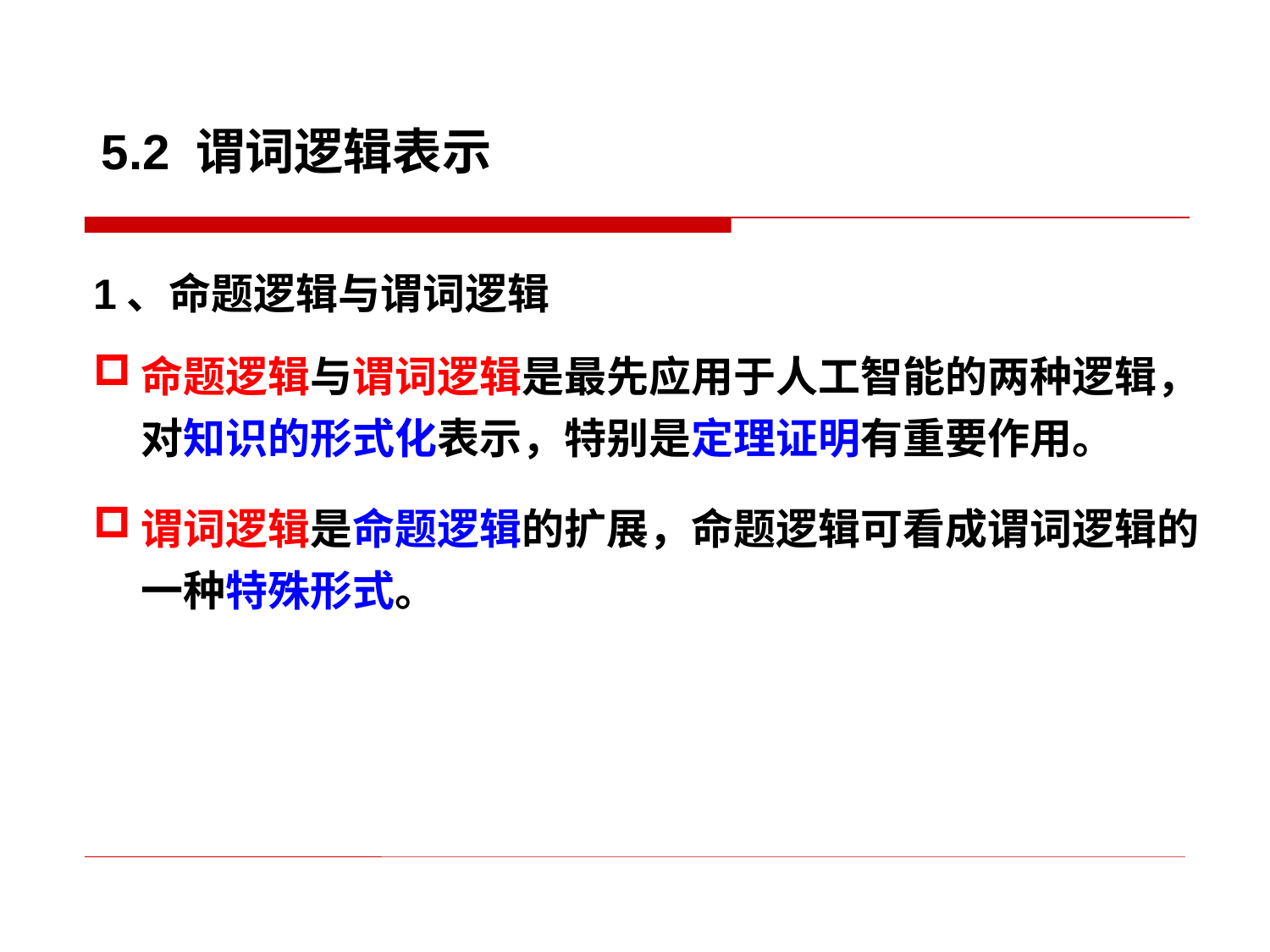

5.2 谓词逻辑表示
1、命题逻辑与谓词逻辑
命题逻辑与谓词逻辑是最先应用于人工智能的两种逻辑，对知识的形式化表示，特别是定理证明有重要作用。
谓词逻辑是命题逻辑的扩展，命题逻辑可看成谓词逻辑的一种特殊形式。